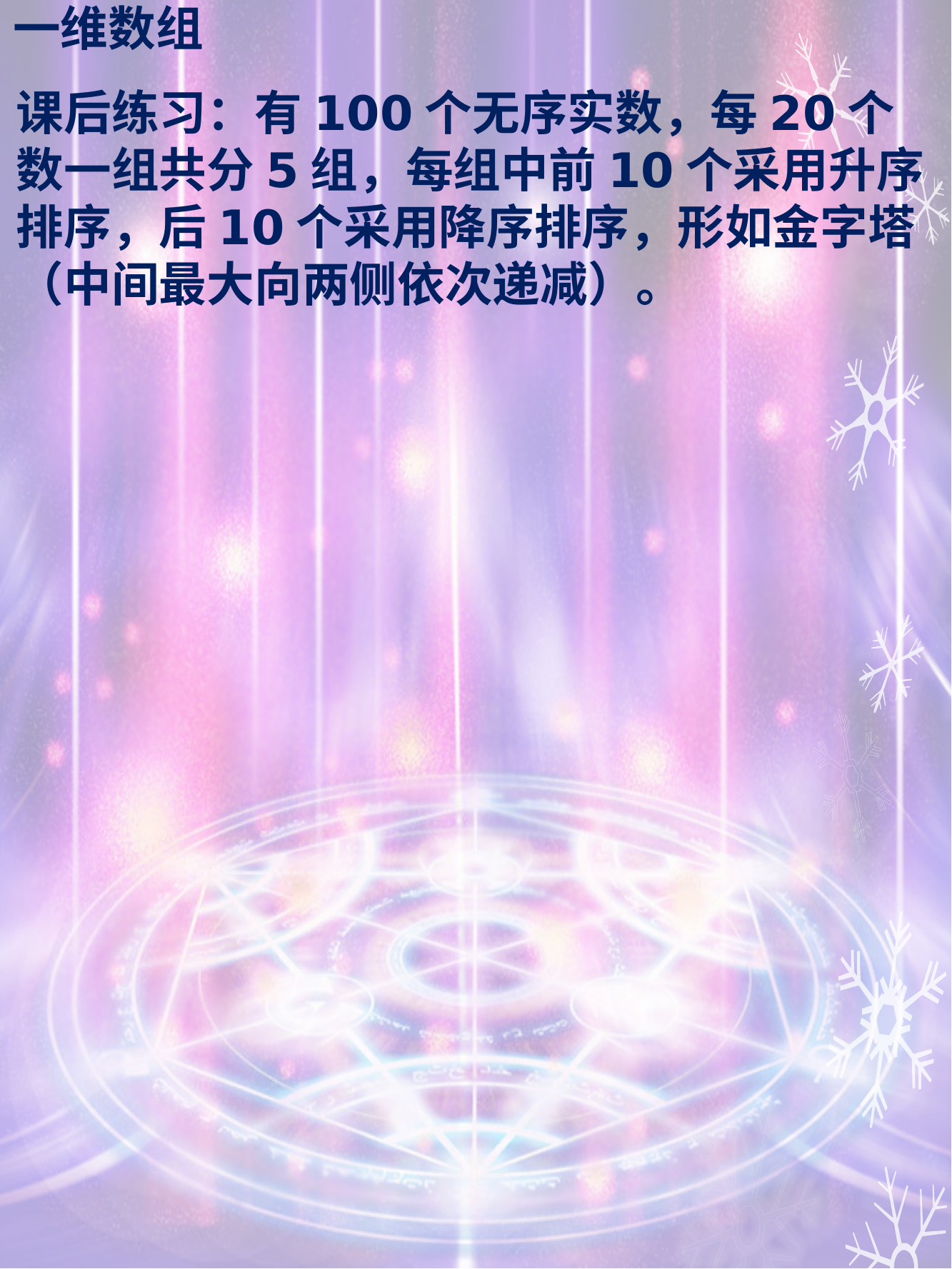

# 一维数组
课后练习：有100个无序实数，每20个数一组共分5组，每组中前10个采用升序排序，后10个采用降序排序，形如金字塔（中间最大向两侧依次递减）。